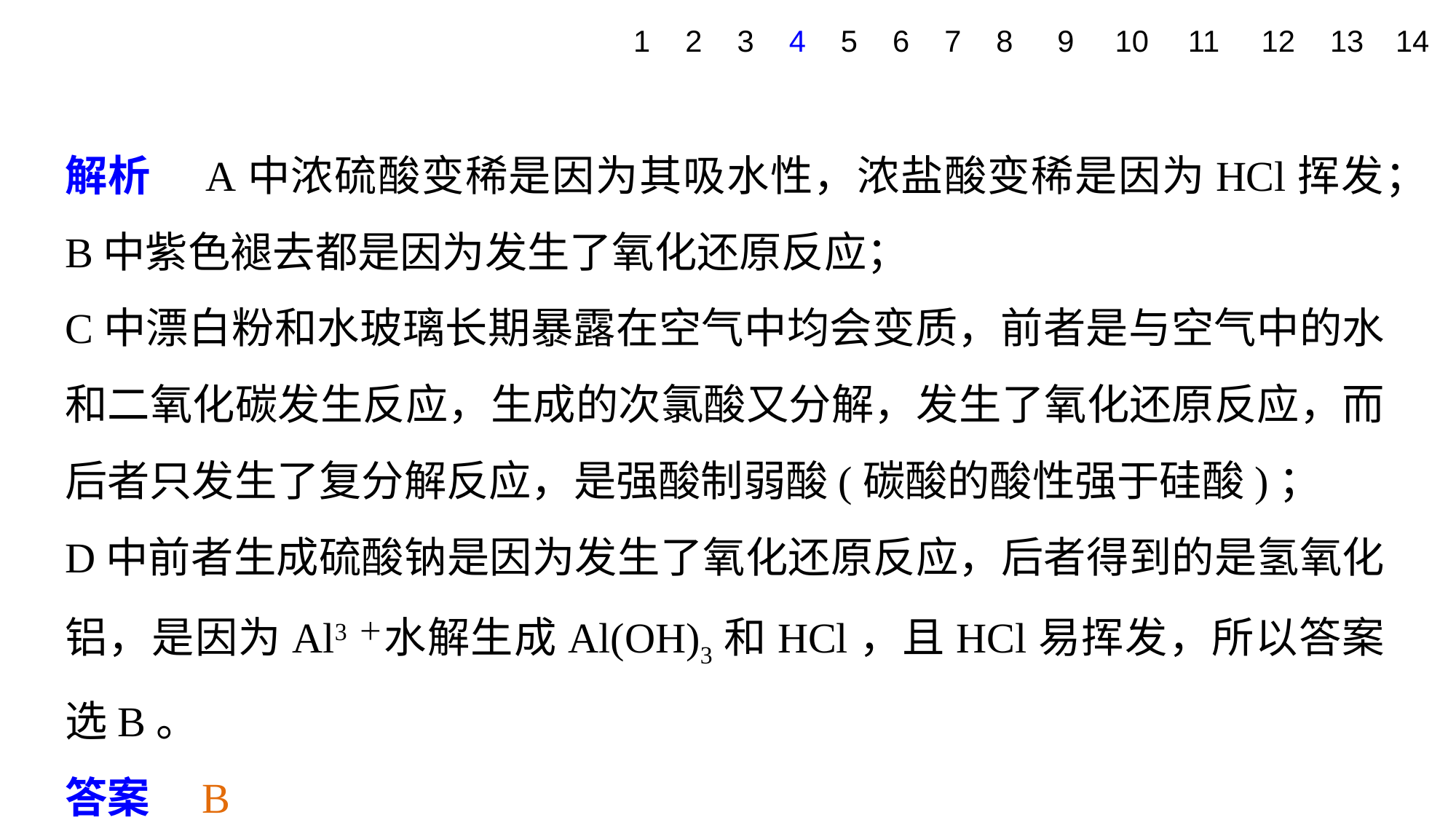

1
2
3
4
5
6
7
8
9
10
11
12
13
14
解析　A中浓硫酸变稀是因为其吸水性，浓盐酸变稀是因为HCl挥发；
B中紫色褪去都是因为发生了氧化还原反应；
C中漂白粉和水玻璃长期暴露在空气中均会变质，前者是与空气中的水和二氧化碳发生反应，生成的次氯酸又分解，发生了氧化还原反应，而后者只发生了复分解反应，是强酸制弱酸(碳酸的酸性强于硅酸)；
D中前者生成硫酸钠是因为发生了氧化还原反应，后者得到的是氢氧化铝，是因为Al3＋水解生成Al(OH)3和HCl，且HCl易挥发，所以答案选B。
答案　B